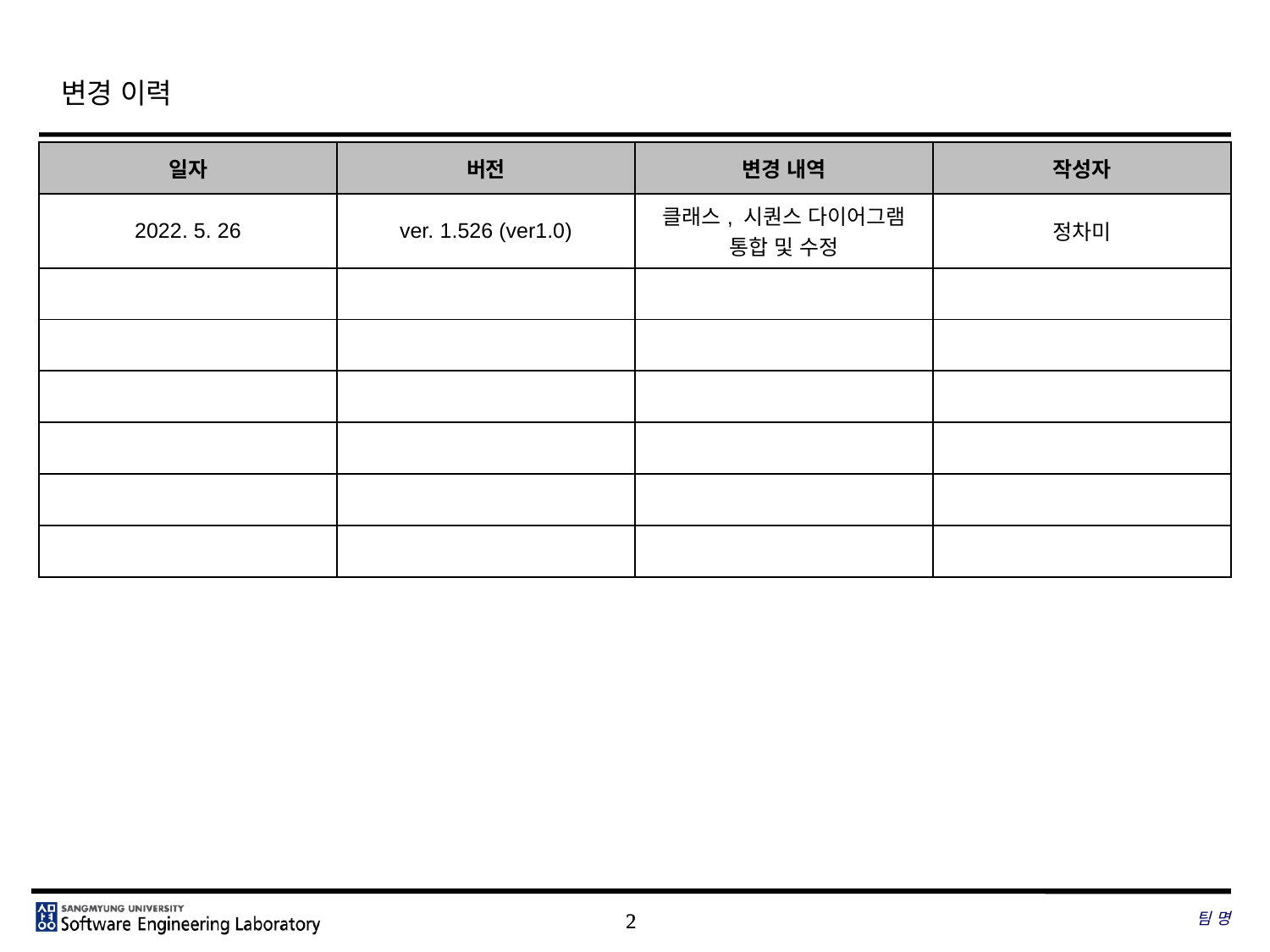

# 변경 이력
| 일자 | 버전 | 변경 내역 | 작성자 |
| --- | --- | --- | --- |
| 2022. 5. 26 | ver. 1.526 (ver1.0) | 클래스, 시퀀스 다이어그램 통합 및 수정 | 정차미 |
|  |  |  |  |
|  |  |  |  |
|  |  |  |  |
|  |  |  |  |
|  |  |  |  |
|  |  |  |  |
팀 명